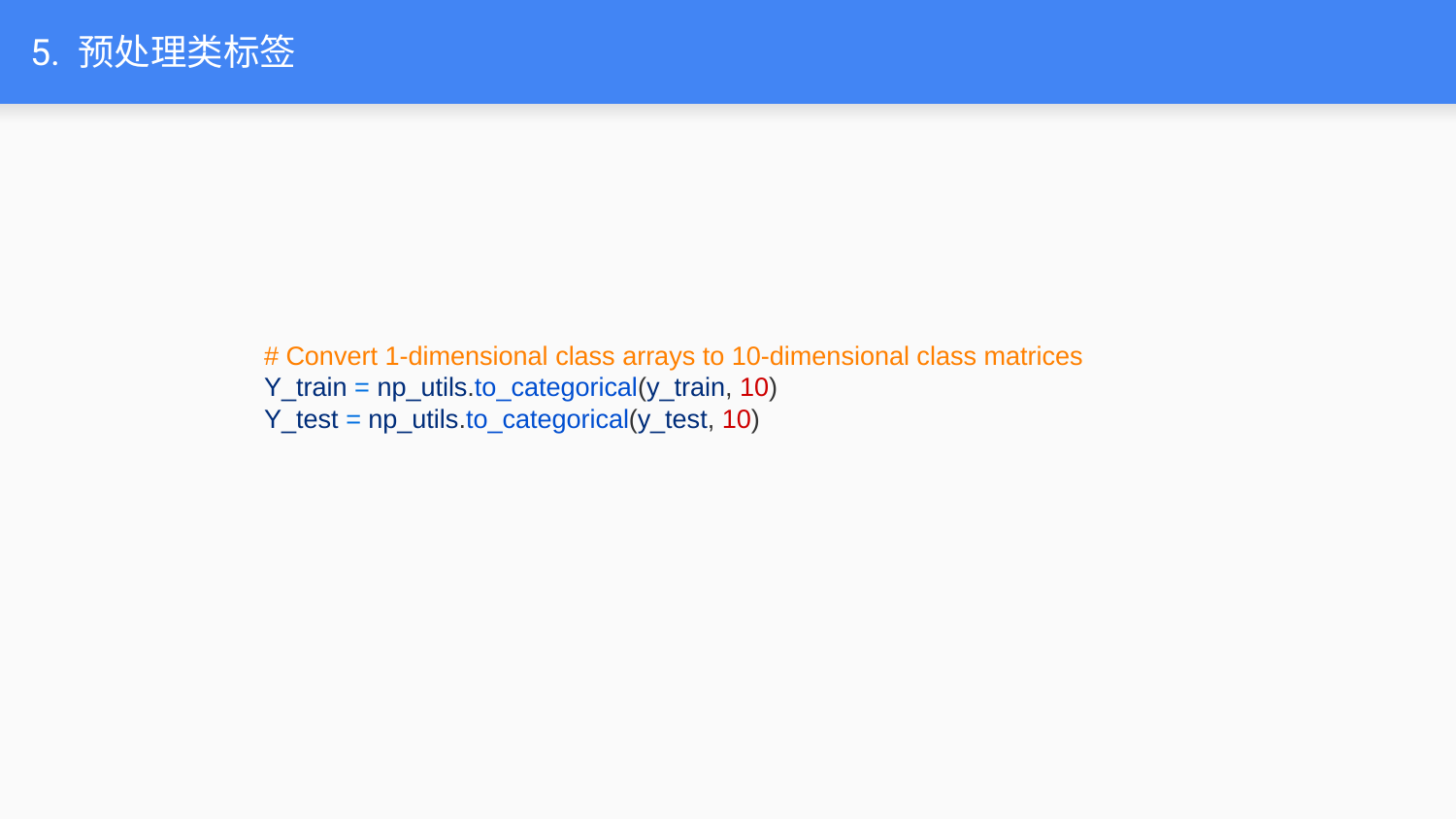

# 5. 预处理类标签
# Convert 1-dimensional class arrays to 10-dimensional class matrices
Y_train = np_utils.to_categorical(y_train, 10)
Y_test = np_utils.to_categorical(y_test, 10)